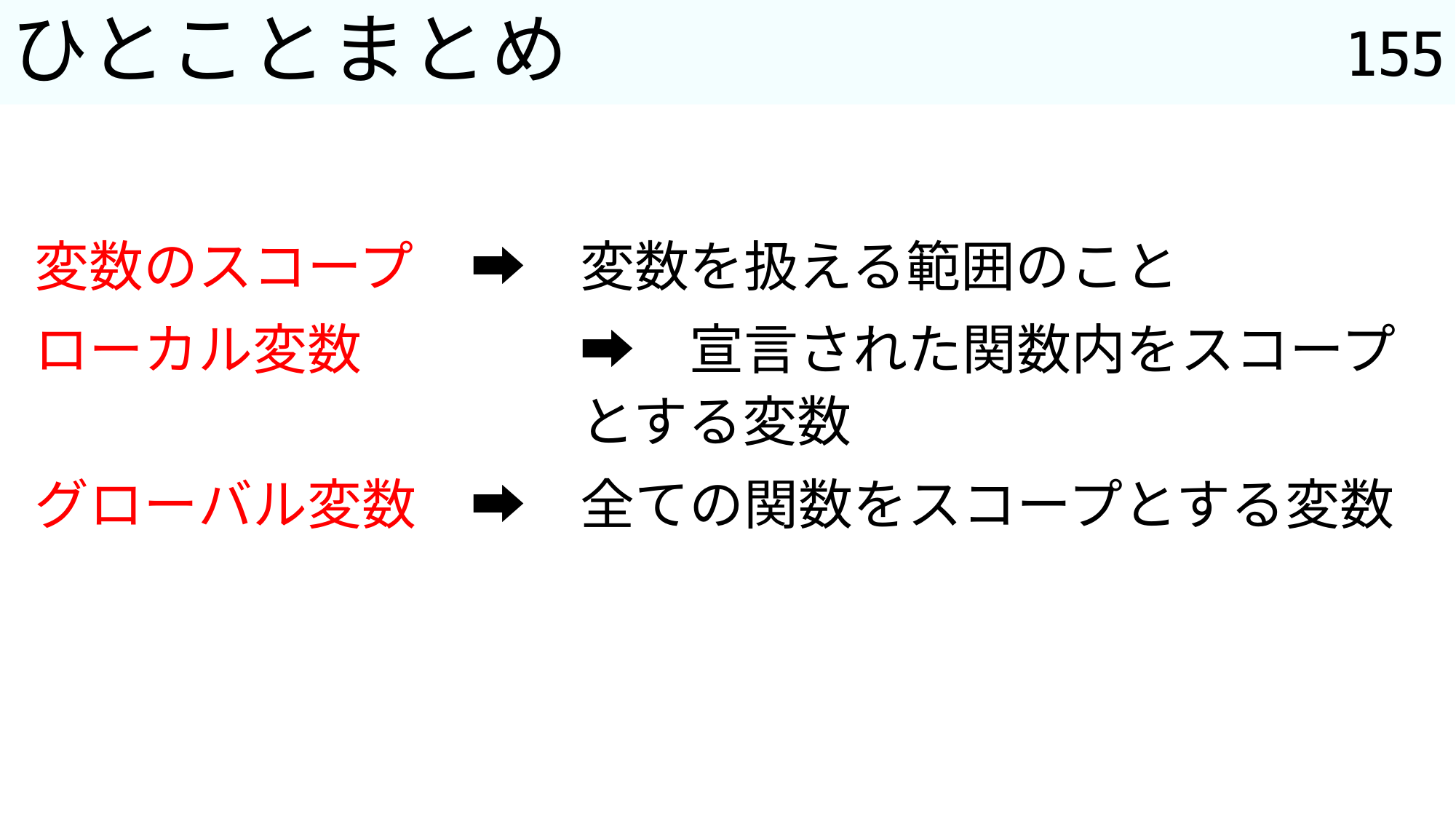

155
# ひとことまとめ
変数のスコープ	➡	変数を扱える範囲のこと
ローカル変数		➡	宣言された関数内をスコープ
					とする変数
グローバル変数	➡	全ての関数をスコープとする変数